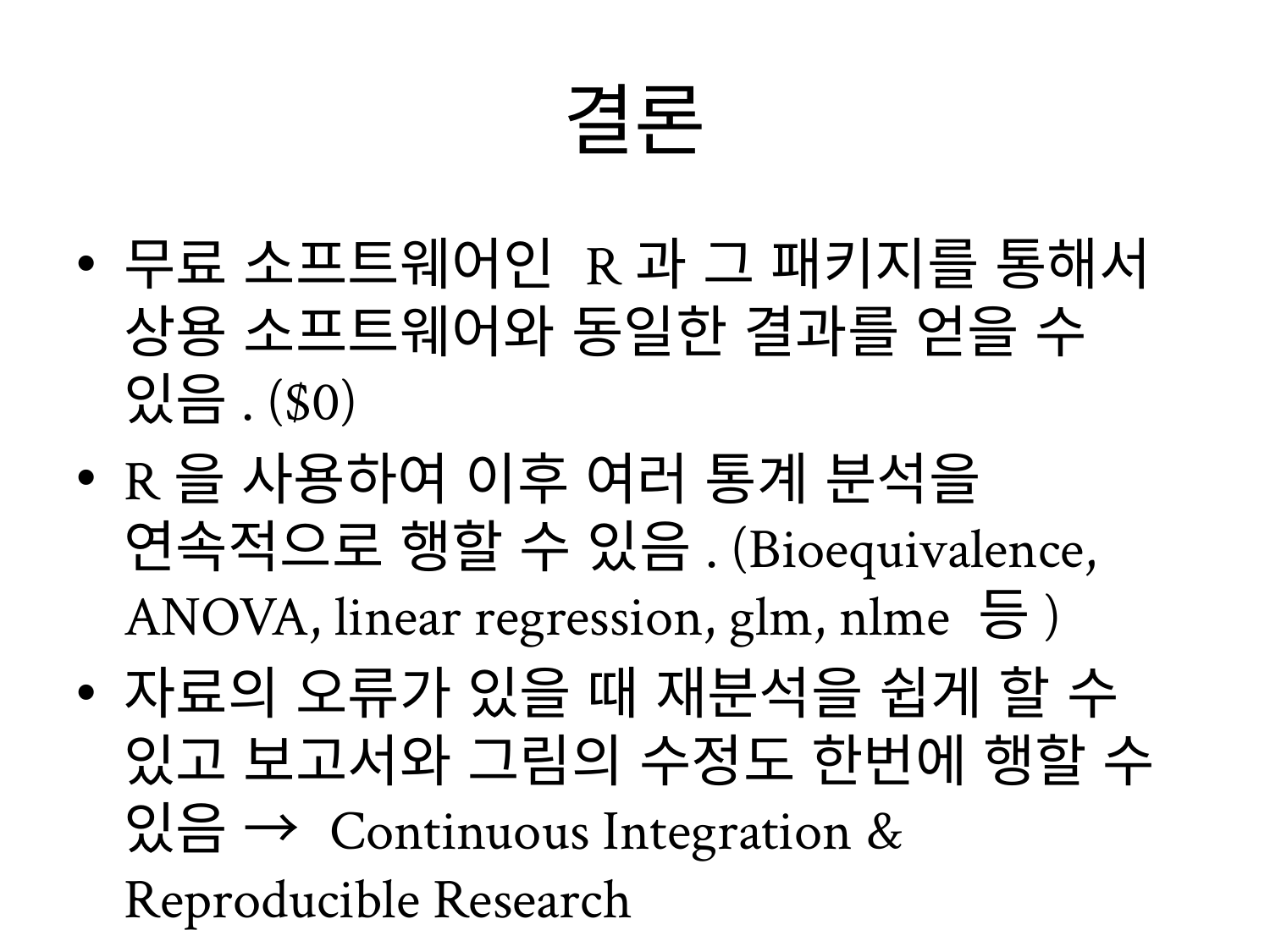

# 결론
무료 소프트웨어인 R과 그 패키지를 통해서 상용 소프트웨어와 동일한 결과를 얻을 수 있음. ($0)
R을 사용하여 이후 여러 통계 분석을 연속적으로 행할 수 있음. (Bioequivalence, ANOVA, linear regression, glm, nlme 등)
자료의 오류가 있을 때 재분석을 쉽게 할 수 있고 보고서와 그림의 수정도 한번에 행할 수 있음 → Continuous Integration & Reproducible Research